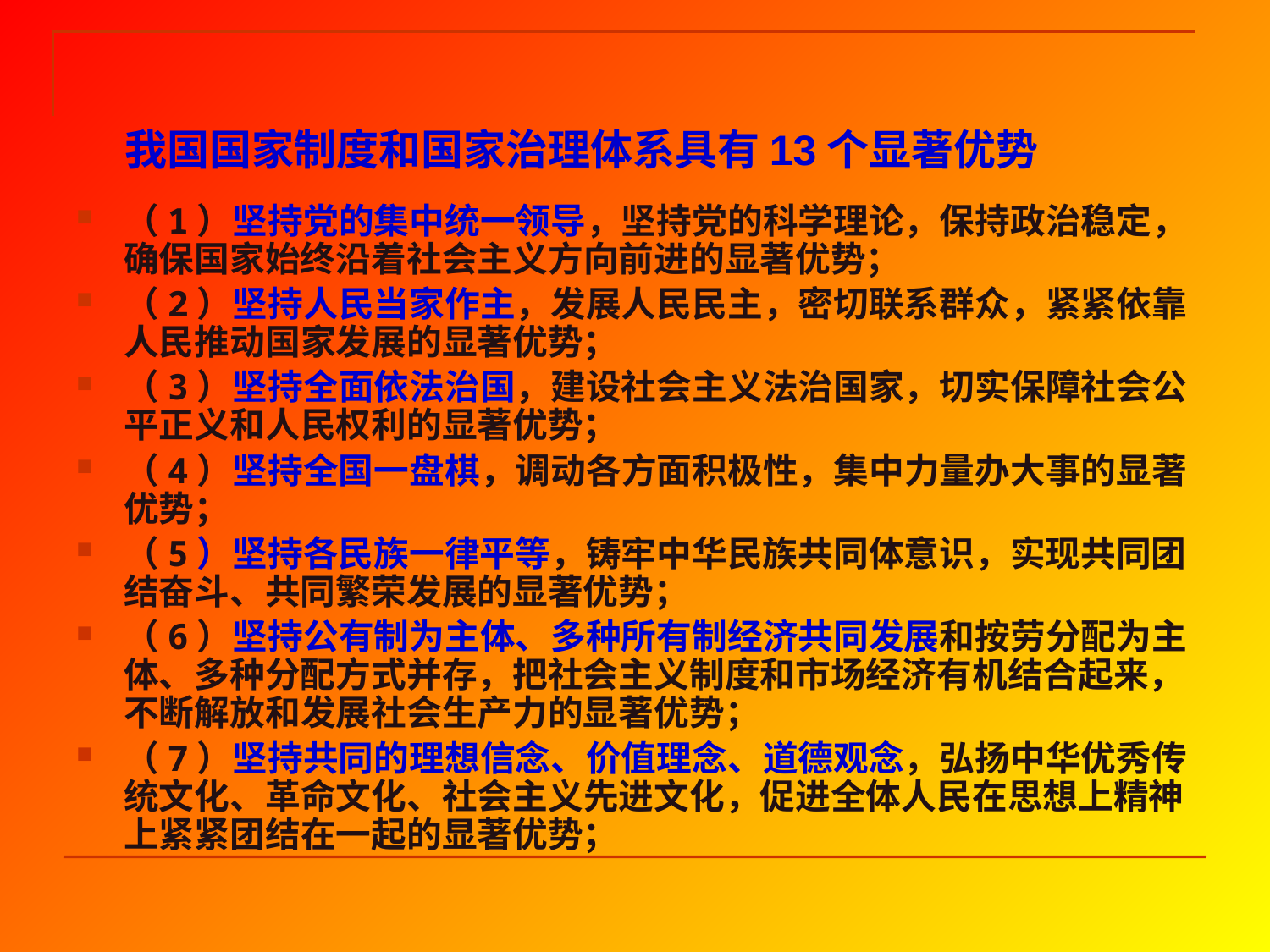

# 我国国家制度和国家治理体系具有13个显著优势
（1）坚持党的集中统一领导，坚持党的科学理论，保持政治稳定，确保国家始终沿着社会主义方向前进的显著优势；
（2）坚持人民当家作主，发展人民民主，密切联系群众，紧紧依靠人民推动国家发展的显著优势；
（3）坚持全面依法治国，建设社会主义法治国家，切实保障社会公平正义和人民权利的显著优势；
（4）坚持全国一盘棋，调动各方面积极性，集中力量办大事的显著优势；
（5）坚持各民族一律平等，铸牢中华民族共同体意识，实现共同团结奋斗、共同繁荣发展的显著优势；
（6）坚持公有制为主体、多种所有制经济共同发展和按劳分配为主体、多种分配方式并存，把社会主义制度和市场经济有机结合起来，不断解放和发展社会生产力的显著优势；
（7）坚持共同的理想信念、价值理念、道德观念，弘扬中华优秀传统文化、革命文化、社会主义先进文化，促进全体人民在思想上精神上紧紧团结在一起的显著优势；